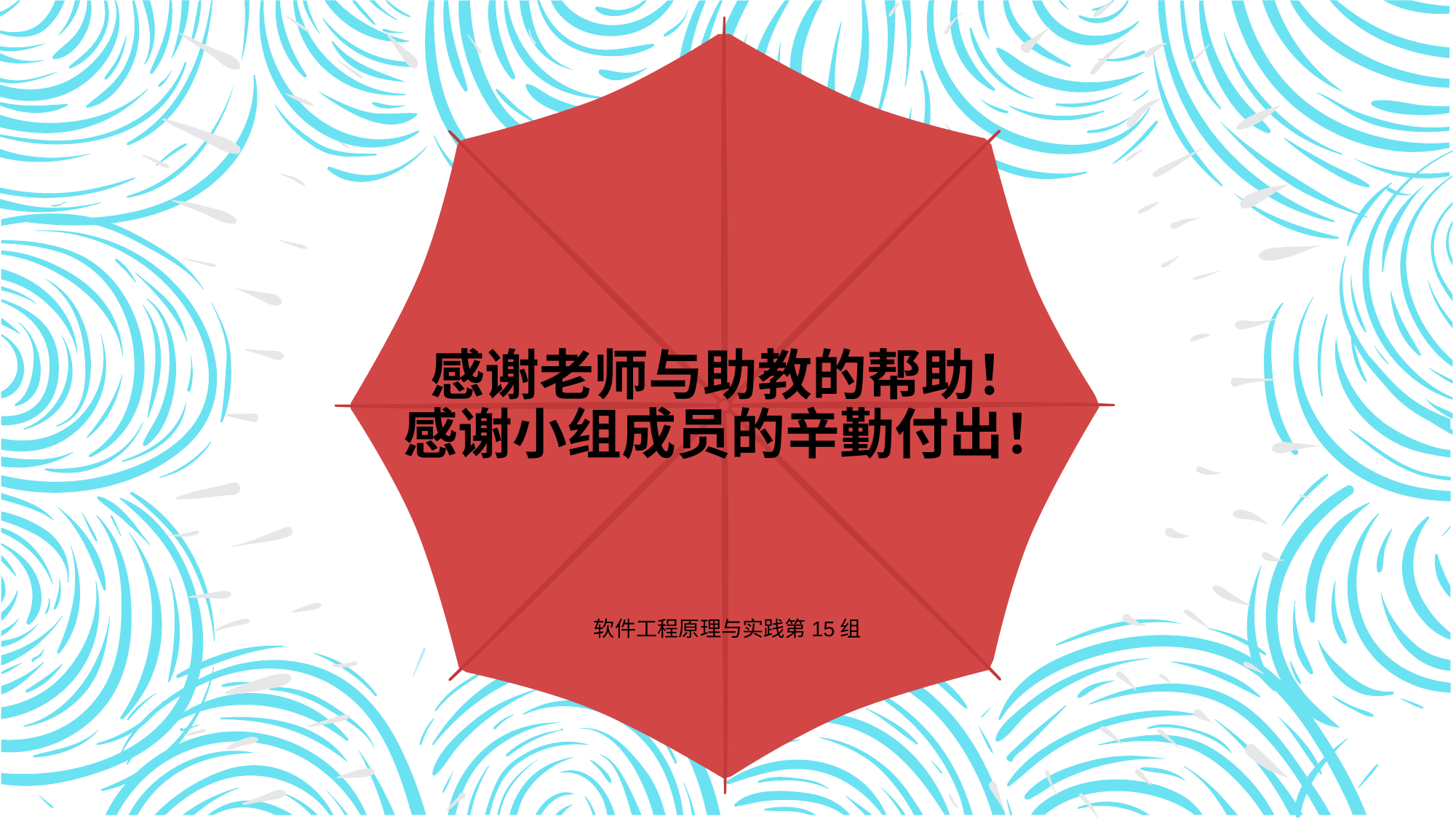

# 感谢老师与助教的帮助！ 感谢小组成员的辛勤付出！
软件工程原理与实践第15组